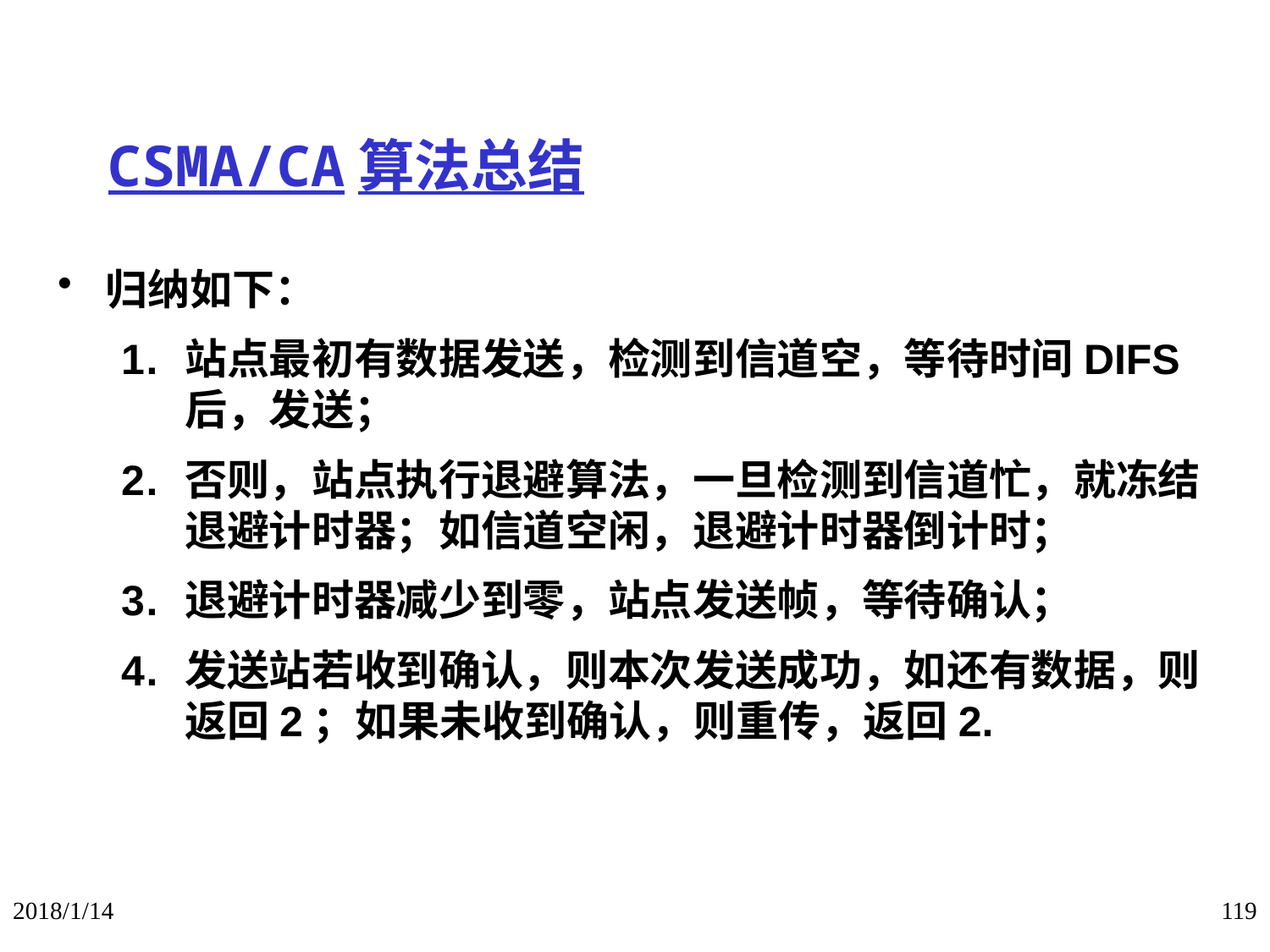

# CSMA/CA算法总结
归纳如下：
站点最初有数据发送，检测到信道空，等待时间DIFS后，发送；
否则，站点执行退避算法，一旦检测到信道忙，就冻结退避计时器；如信道空闲，退避计时器倒计时；
退避计时器减少到零，站点发送帧，等待确认；
发送站若收到确认，则本次发送成功，如还有数据，则返回2；如果未收到确认，则重传，返回2.
2018/1/14
119